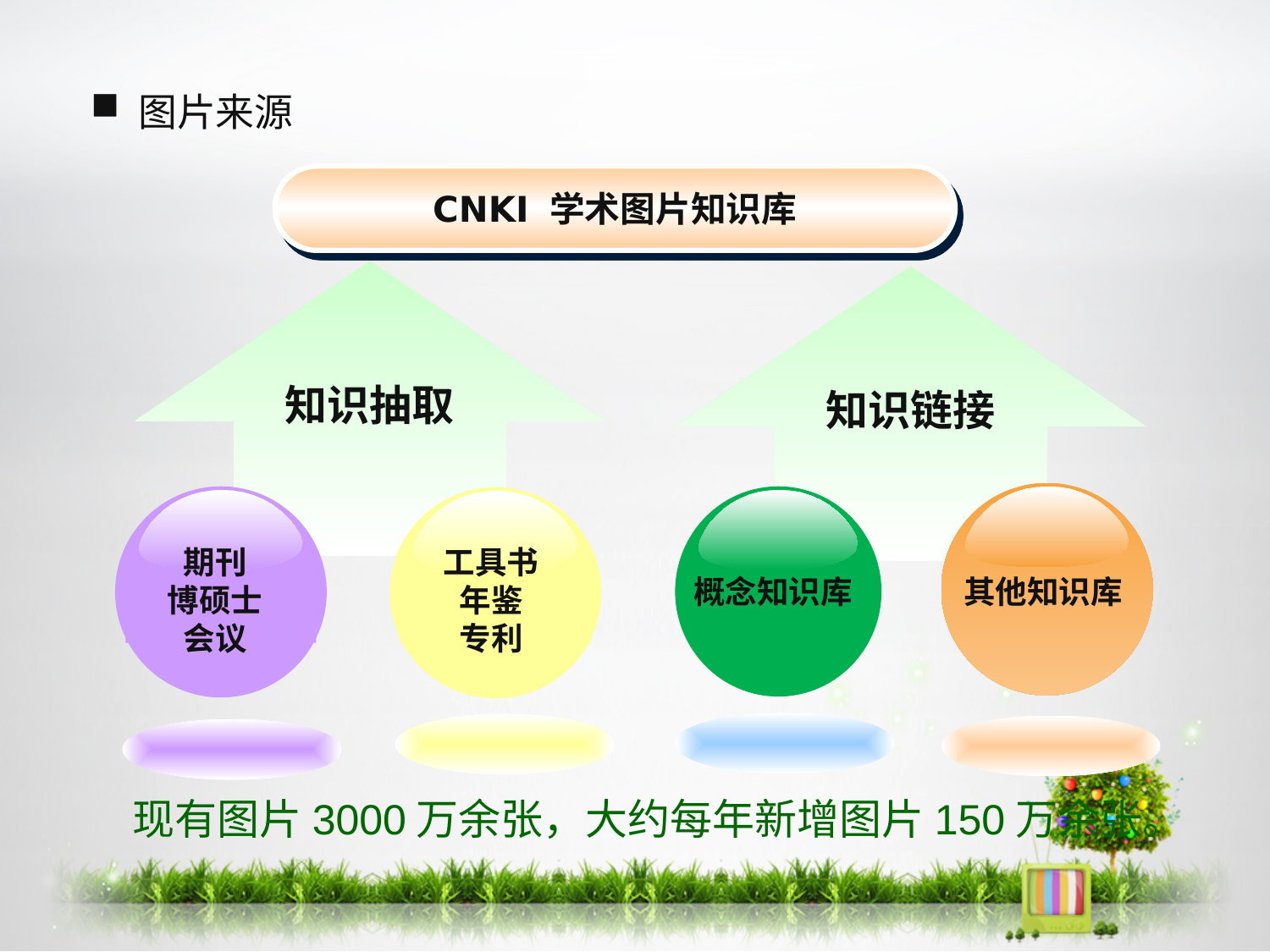

# 图片来源
CNKI 学术图片知识库
知识抽取

知识链接

期刊
博硕士
会议
工具书
年鉴
专利
概念知识库
其他知识库
现有图片3000万余张，大约每年新增图片150万余张。